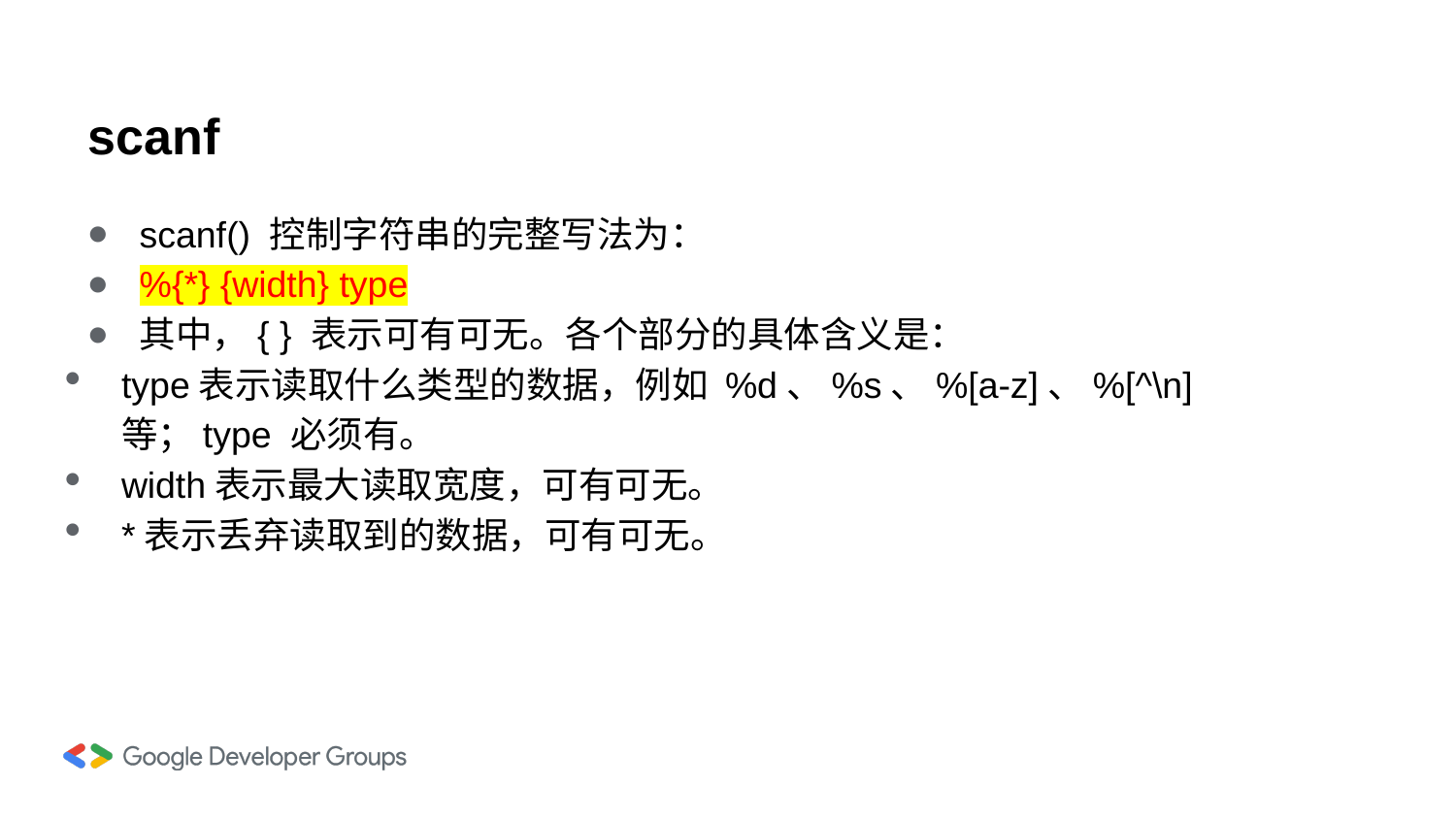

# scanf
scanf() 控制字符串的完整写法为：
%{*} {width} type
其中，{ } 表示可有可无。各个部分的具体含义是：
type表示读取什么类型的数据，例如 %d、%s、%[a-z]、%[^\n] 等；type 必须有。
width表示最大读取宽度，可有可无。
*表示丢弃读取到的数据，可有可无。